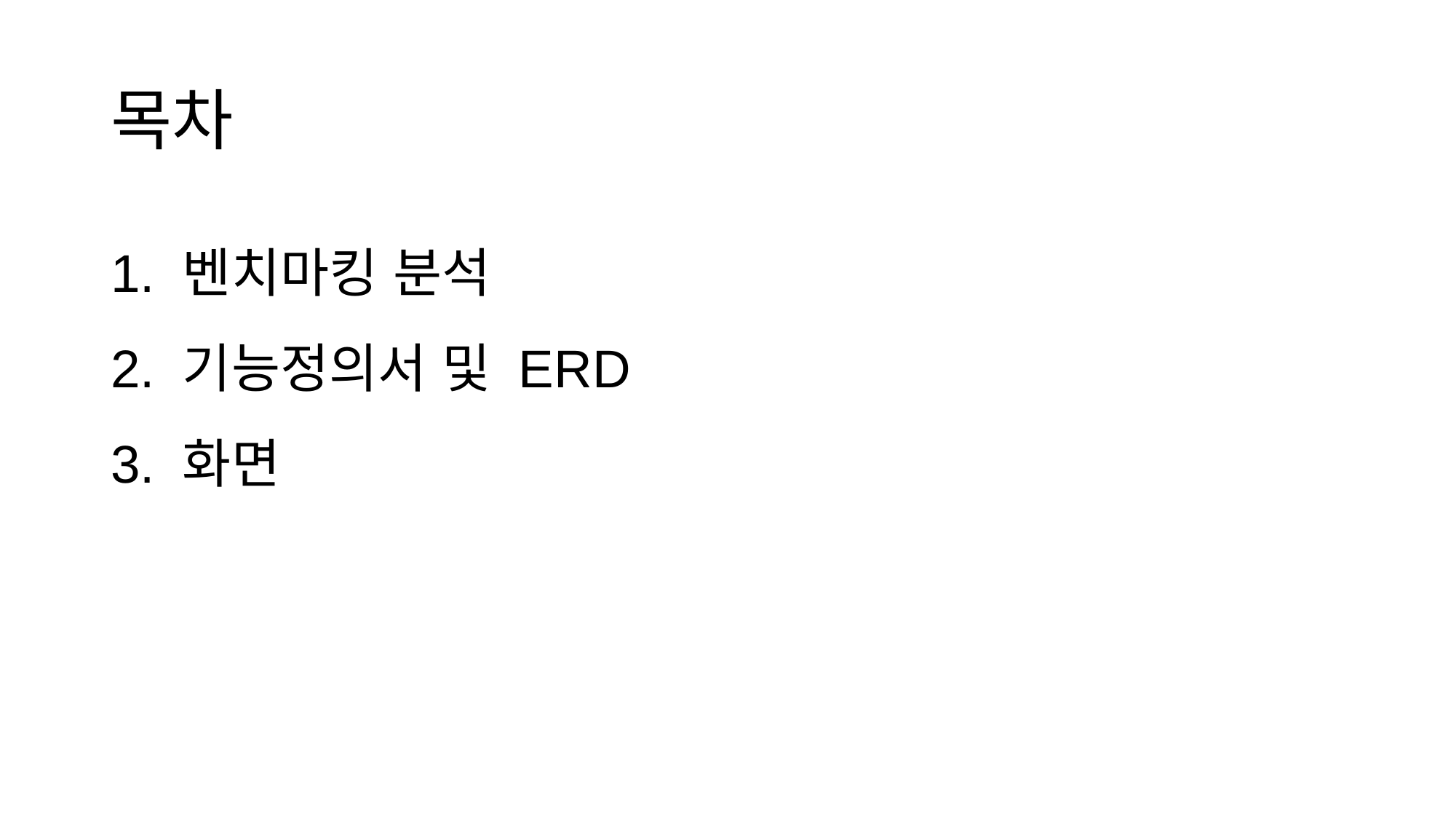

# 목차
1. 벤치마킹 분석
2. 기능정의서 및 ERD
3. 화면